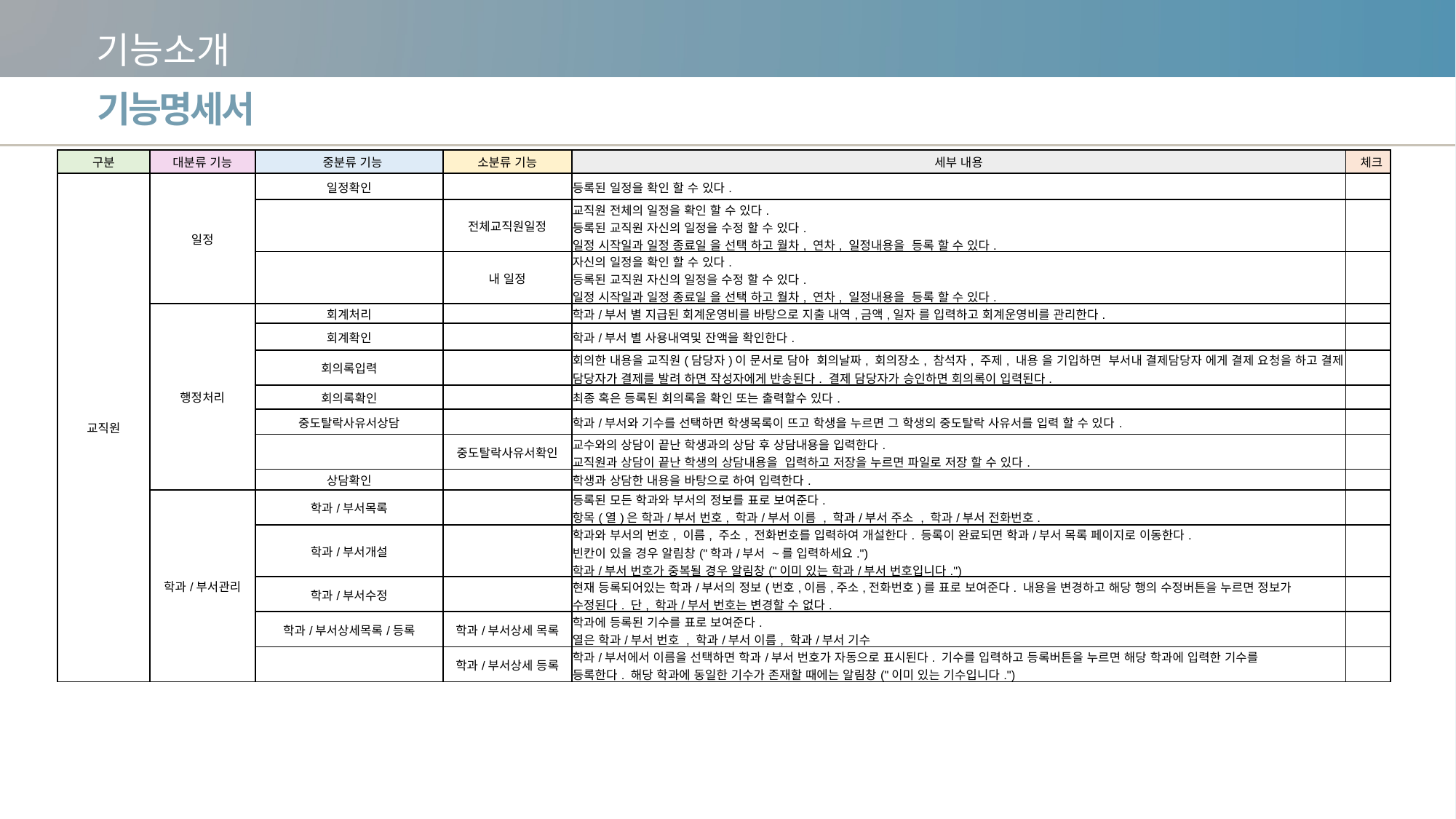

기능소개

기능명세서
| 구분 | 대분류 기능 | 중분류 기능 | 소분류 기능 | 세부 내용 | 체크 |
| --- | --- | --- | --- | --- | --- |
| 교직원 | 일정 | 일정확인 |  | 등록된 일정을 확인 할 수 있다. |  |
|  |  |  | 전체교직원일정 | 교직원 전체의 일정을 확인 할 수 있다. 등록된 교직원 자신의 일정을 수정 할 수 있다. 일정 시작일과 일정 종료일 을 선택 하고 월차, 연차, 일정내용을 등록 할 수 있다. |  |
|  |  |  | 내 일정 | 자신의 일정을 확인 할 수 있다. 등록된 교직원 자신의 일정을 수정 할 수 있다. 일정 시작일과 일정 종료일 을 선택 하고 월차, 연차, 일정내용을 등록 할 수 있다. |  |
|  | 행정처리 | 회계처리 |  | 학과/부서 별 지급된 회계운영비를 바탕으로 지출 내역,금액,일자 를 입력하고 회계운영비를 관리한다. |  |
|  |  | 회계확인 |  | 학과/부서 별 사용내역및 잔액을 확인한다. |  |
|  |  | 회의록입력 |  | 회의한 내용을 교직원(담당자)이 문서로 담아 회의날짜, 회의장소, 참석자, 주제, 내용 을 기입하면 부서내 결제담당자 에게 결제 요청을 하고 결제 담당자가 결제를 발려 하면 작성자에게 반송된다. 결제 담당자가 승인하면 회의록이 입력된다. |  |
|  |  | 회의록확인 |  | 최종 혹은 등록된 회의록을 확인 또는 출력할수 있다. |  |
|  |  | 중도탈락사유서상담 |  | 학과/부서와 기수를 선택하면 학생목록이 뜨고 학생을 누르면 그 학생의 중도탈락 사유서를 입력 할 수 있다. |  |
|  |  |  | 중도탈락사유서확인 | 교수와의 상담이 끝난 학생과의 상담 후 상담내용을 입력한다. 교직원과 상담이 끝난 학생의 상담내용을 입력하고 저장을 누르면 파일로 저장 할 수 있다. |  |
|  |  | 상담확인 |  | 학생과 상담한 내용을 바탕으로 하여 입력한다. |  |
|  | 학과/부서관리 | 학과/부서목록 |  | 등록된 모든 학과와 부서의 정보를 표로 보여준다. 항목(열)은 학과/부서 번호, 학과/부서 이름 , 학과/부서 주소 , 학과/부서 전화번호. |  |
|  |  | 학과/부서개설 |  | 학과와 부서의 번호, 이름, 주소, 전화번호를 입력하여 개설한다. 등록이 완료되면 학과/부서 목록 페이지로 이동한다. 빈칸이 있을 경우 알림창("학과/부서 ~를 입력하세요.") 학과/부서 번호가 중복될 경우 알림창("이미 있는 학과/부서 번호입니다.") |  |
|  |  | 학과/부서수정 |  | 현재 등록되어있는 학과/부서의 정보(번호,이름,주소,전화번호)를 표로 보여준다. 내용을 변경하고 해당 행의 수정버튼을 누르면 정보가 수정된다. 단, 학과/부서 번호는 변경할 수 없다. |  |
|  |  | 학과/부서상세목록/등록 | 학과/부서상세 목록 | 학과에 등록된 기수를 표로 보여준다. 열은 학과/부서 번호 , 학과/부서 이름, 학과/부서 기수 |  |
|  |  |  | 학과/부서상세 등록 | 학과/부서에서 이름을 선택하면 학과/부서 번호가 자동으로 표시된다. 기수를 입력하고 등록버튼을 누르면 해당 학과에 입력한 기수를 등록한다. 해당 학과에 동일한 기수가 존재할 때에는 알림창("이미 있는 기수입니다.") |  |